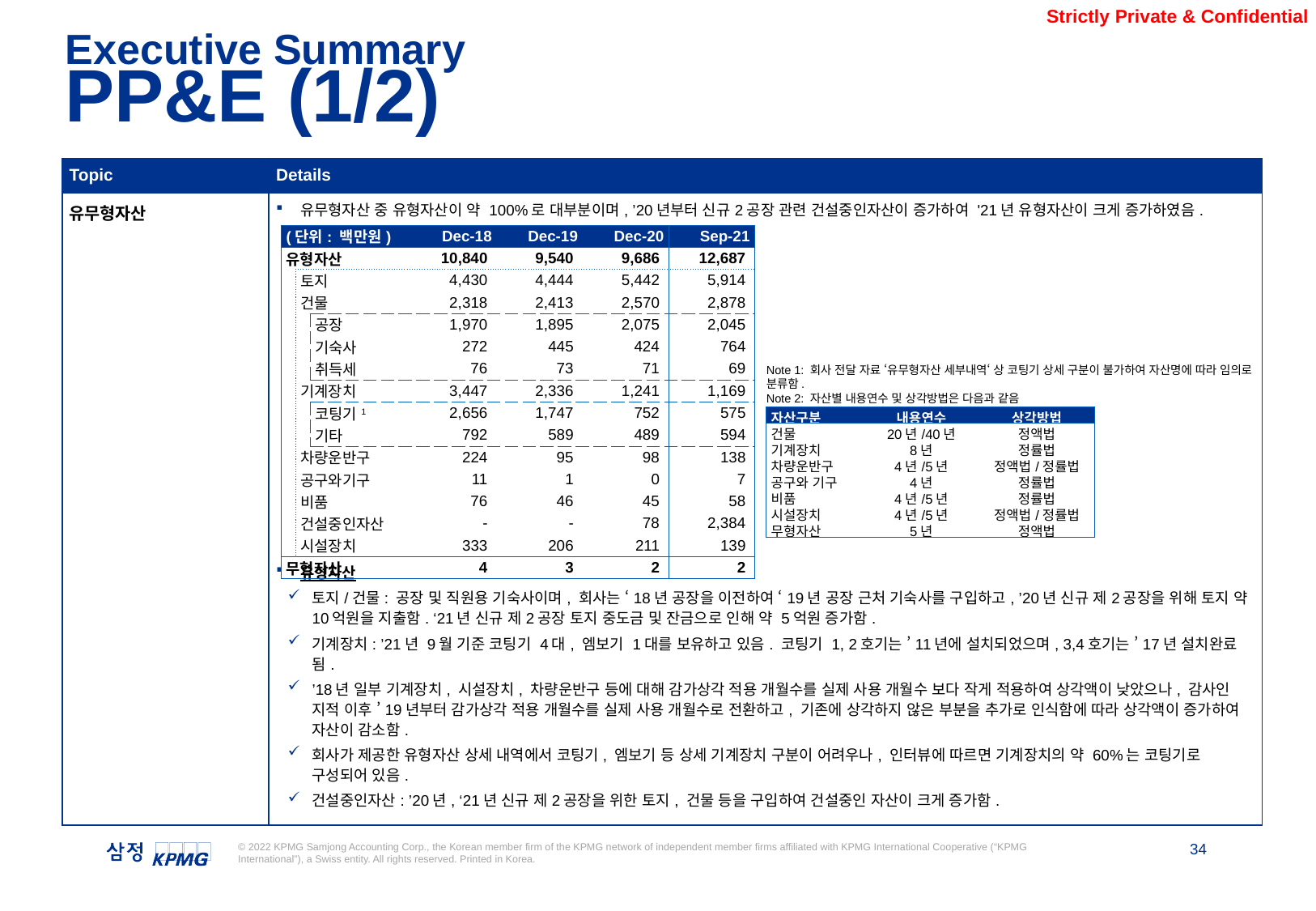

Executive Summary
PP&E (1/2)
| Topic | Details |
| --- | --- |
| 유무형자산 | 유무형자산 중 유형자산이 약 100%로 대부분이며, ’20년부터 신규2공장 관련 건설중인자산이 증가하여 '21년 유형자산이 크게 증가하였음. 유형자산 토지/건물: 공장 및 직원용 기숙사이며, 회사는 ‘18년 공장을 이전하여 ‘19년 공장 근처 기숙사를 구입하고, ’20년 신규 제2공장을 위해 토지 약 10억원을 지출함. ‘21년 신규 제2공장 토지 중도금 및 잔금으로 인해 약 5억원 증가함. 기계장치: ’21년 9월 기준 코팅기 4대, 엠보기 1대를 보유하고 있음. 코팅기 1, 2호기는 ’11년에 설치되었으며, 3,4호기는 ’17년 설치완료됨. ’18년 일부 기계장치, 시설장치, 차량운반구 등에 대해 감가상각 적용 개월수를 실제 사용 개월수 보다 작게 적용하여 상각액이 낮았으나, 감사인 지적 이후 ’19년부터 감가상각 적용 개월수를 실제 사용 개월수로 전환하고, 기존에 상각하지 않은 부분을 추가로 인식함에 따라 상각액이 증가하여 자산이 감소함. 회사가 제공한 유형자산 상세 내역에서 코팅기, 엠보기 등 상세 기계장치 구분이 어려우나, 인터뷰에 따르면 기계장치의 약 60%는 코팅기로 구성되어 있음. 건설중인자산: ’20년, ‘21년 신규 제2공장을 위한 토지, 건물 등을 구입하여 건설중인 자산이 크게 증가함. |
| (단위: 백만원) |  |  | Dec-18 | Dec-19 | Dec-20 | Sep-21 |
| --- | --- | --- | --- | --- | --- | --- |
| 유형자산 |  |  | 10,840 | 9,540 | 9,686 | 12,687 |
|  | 토지 |  | 4,430 | 4,444 | 5,442 | 5,914 |
|  | 건물 |  | 2,318 | 2,413 | 2,570 | 2,878 |
|  |  | 공장 | 1,970 | 1,895 | 2,075 | 2,045 |
|  |  | 기숙사 | 272 | 445 | 424 | 764 |
|  |  | 취득세 | 76 | 73 | 71 | 69 |
|  | 기계장치 |  | 3,447 | 2,336 | 1,241 | 1,169 |
|  |  | 코팅기1 | 2,656 | 1,747 | 752 | 575 |
|  |  | 기타 | 792 | 589 | 489 | 594 |
|  | 차량운반구 |  | 224 | 95 | 98 | 138 |
|  | 공구와기구 |  | 11 | 1 | 0 | 7 |
|  | 비품 |  | 76 | 46 | 45 | 58 |
|  | 건설중인자산 |  | - | - | 78 | 2,384 |
|  | 시설장치 |  | 333 | 206 | 211 | 139 |
| 무형자산 |  |  | 4 | 3 | 2 | 2 |
Note 1: 회사 전달 자료 ‘유무형자산 세부내역‘ 상 코팅기 상세 구분이 불가하여 자산명에 따라 임의로 분류함.
Note 2: 자산별 내용연수 및 상각방법은 다음과 같음

| 자산구분 | 내용연수 | 상각방법 |
| --- | --- | --- |
| 건물 | 20년/40년 | 정액법 |
| 기계장치 | 8년 | 정률법 |
| 차량운반구 | 4년/5년 | 정액법/정률법 |
| 공구와 기구 | 4년 | 정률법 |
| 비품 | 4년/5년 | 정률법 |
| 시설장치 | 4년/5년 | 정액법/정률법 |
| 무형자산 | 5년 | 정액법 |